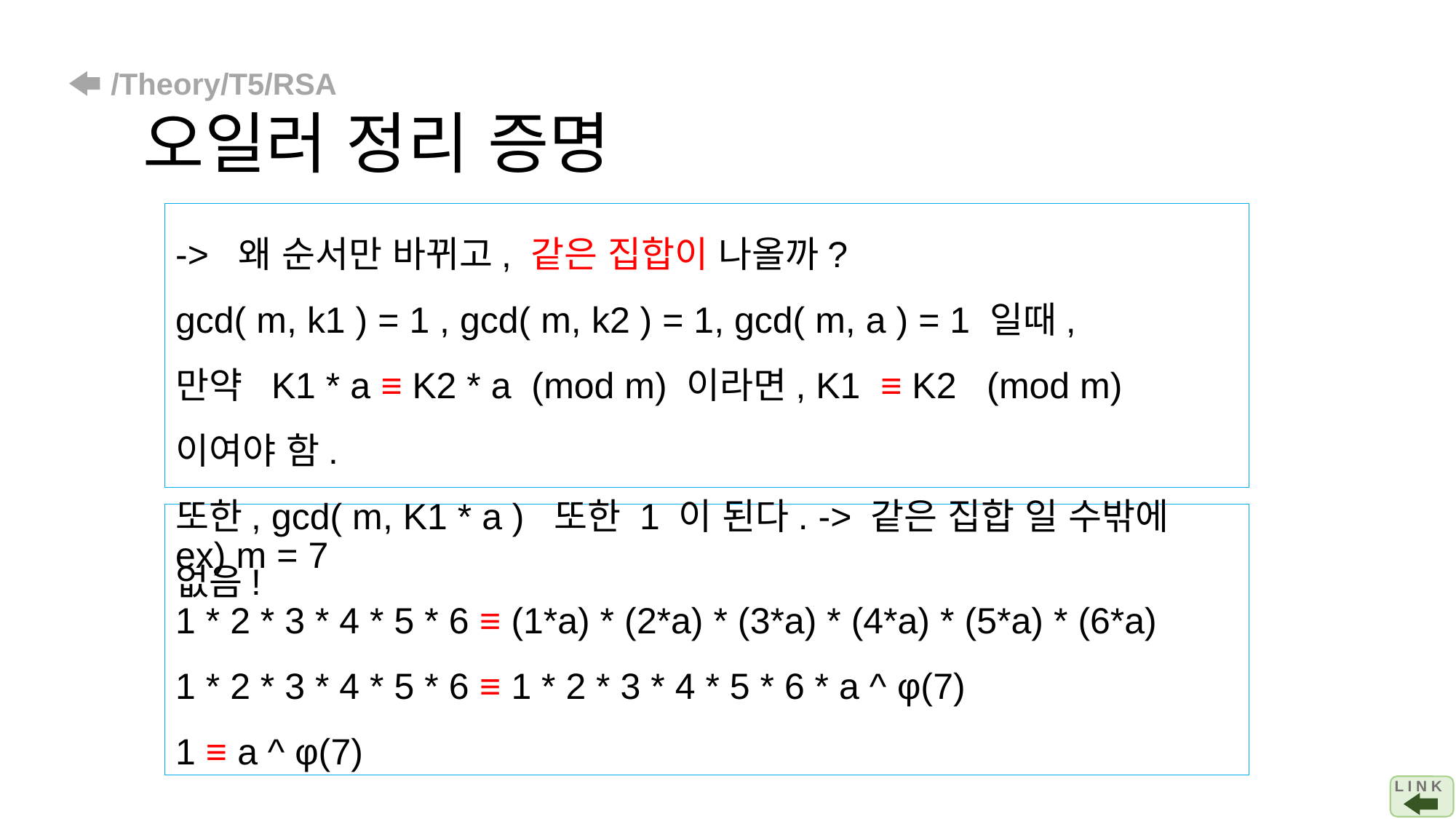

# /Theory/T5/RSA 오일러 정리 증명

->  왜 순서만 바뀌고, 같은 집합이 나올까?
gcd( m, k1 ) = 1 , gcd( m, k2 ) = 1, gcd( m, a ) = 1 일때,
만약  K1 * a ≡ K2 * a  (mod m) 이라면, K1  ≡ K2   (mod m) 이여야 함.
또한, gcd( m, K1 * a )  또한 1 이 된다. -> 같은 집합 일 수밖에 없음!
ex) m = 7
1 * 2 * 3 * 4 * 5 * 6 ≡ (1*a) * (2*a) * (3*a) * (4*a) * (5*a) * (6*a)
1 * 2 * 3 * 4 * 5 * 6 ≡ 1 * 2 * 3 * 4 * 5 * 6 * a ^ φ(7)
1 ≡ a ^ φ(7)
L I N K